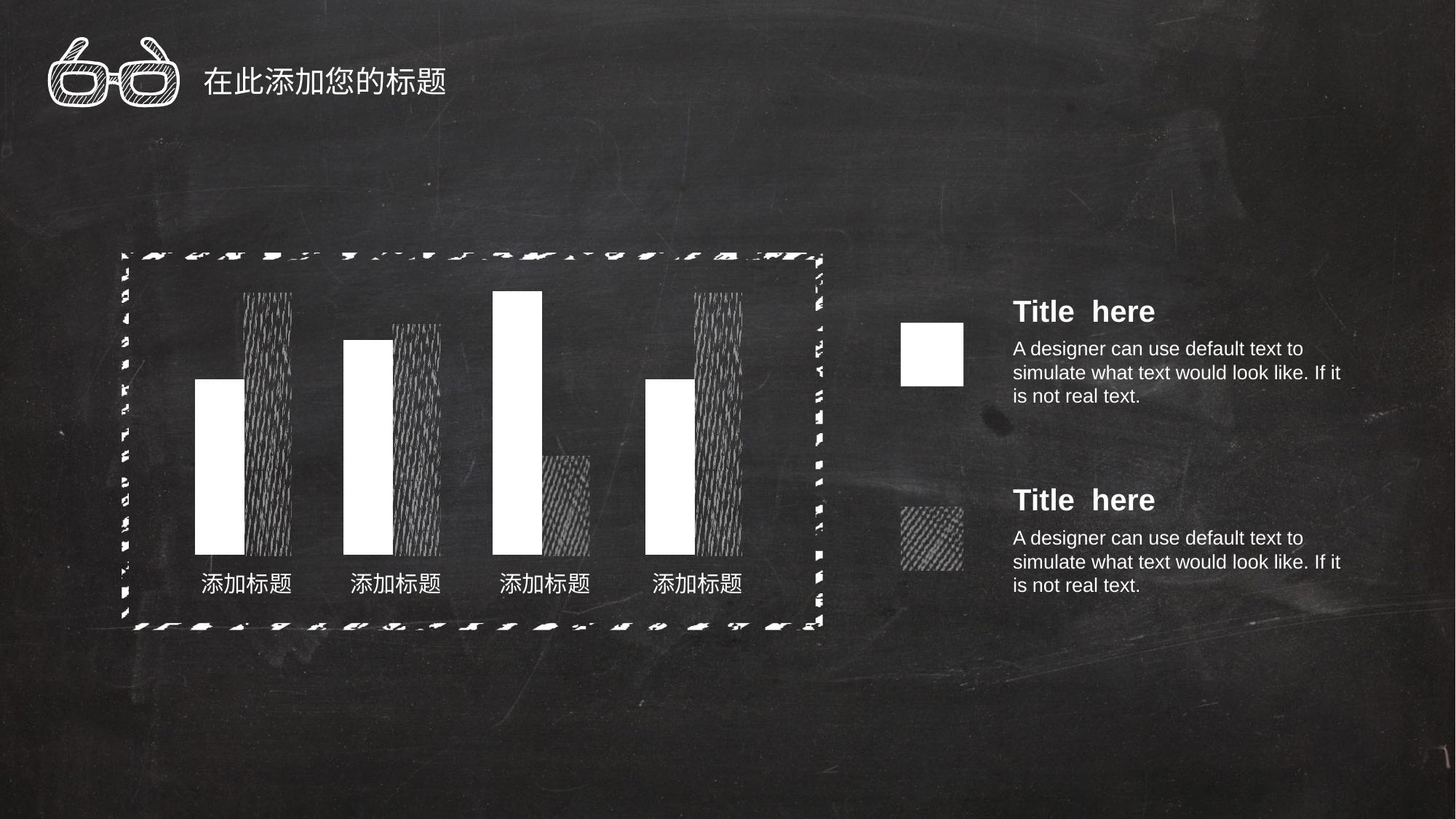

在此添加您的标题

Title  here

A designer can use default text to simulate what text would look like. If it is not real text.

Title  here

A designer can use default text to simulate what text would look like. If it is not real text.
添加标题
添加标题
添加标题
添加标题